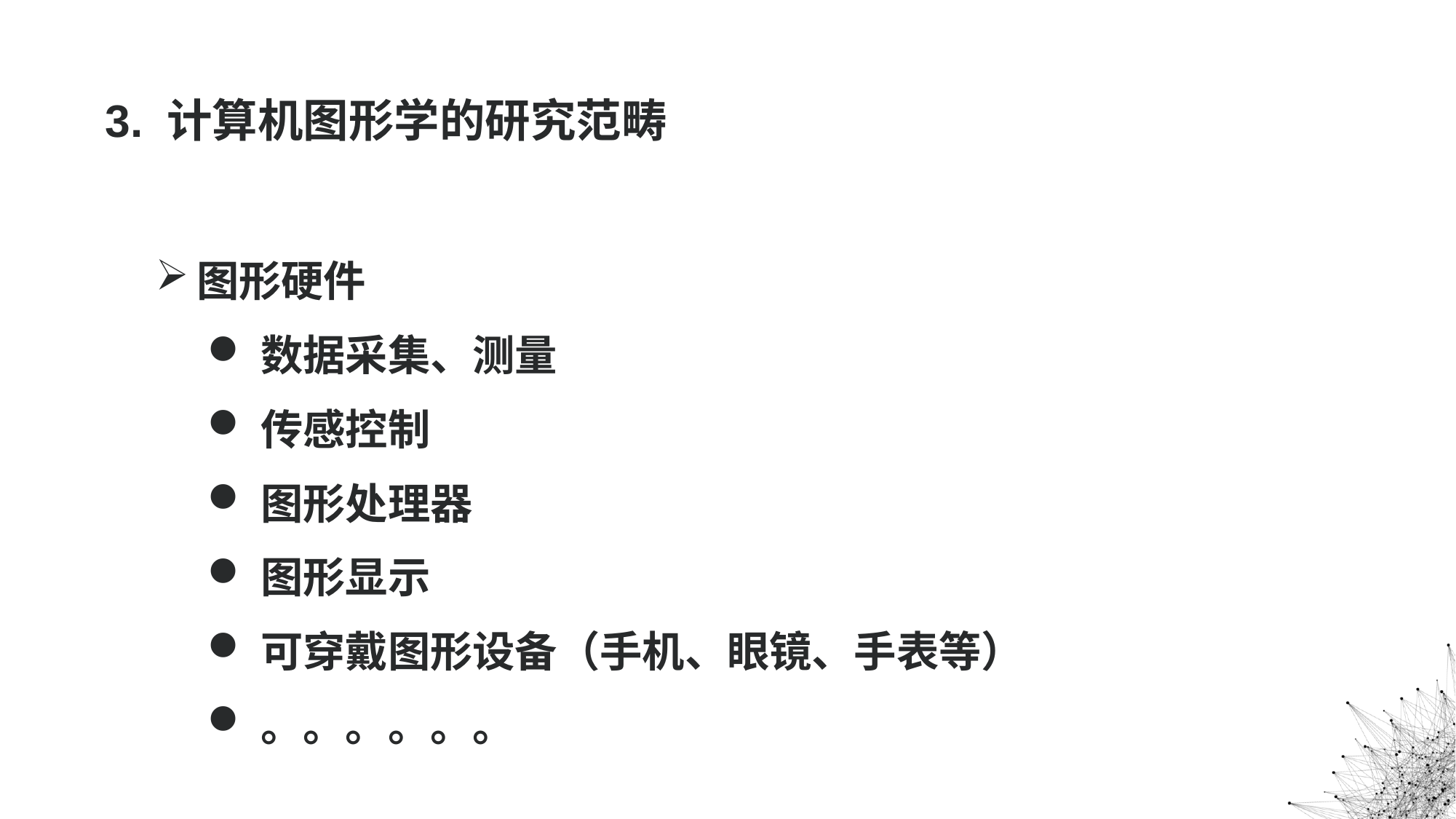

# 3. 计算机图形学的研究范畴
图形硬件
数据采集、测量
传感控制
图形处理器
图形显示
可穿戴图形设备（手机、眼镜、手表等）
。。。。。。